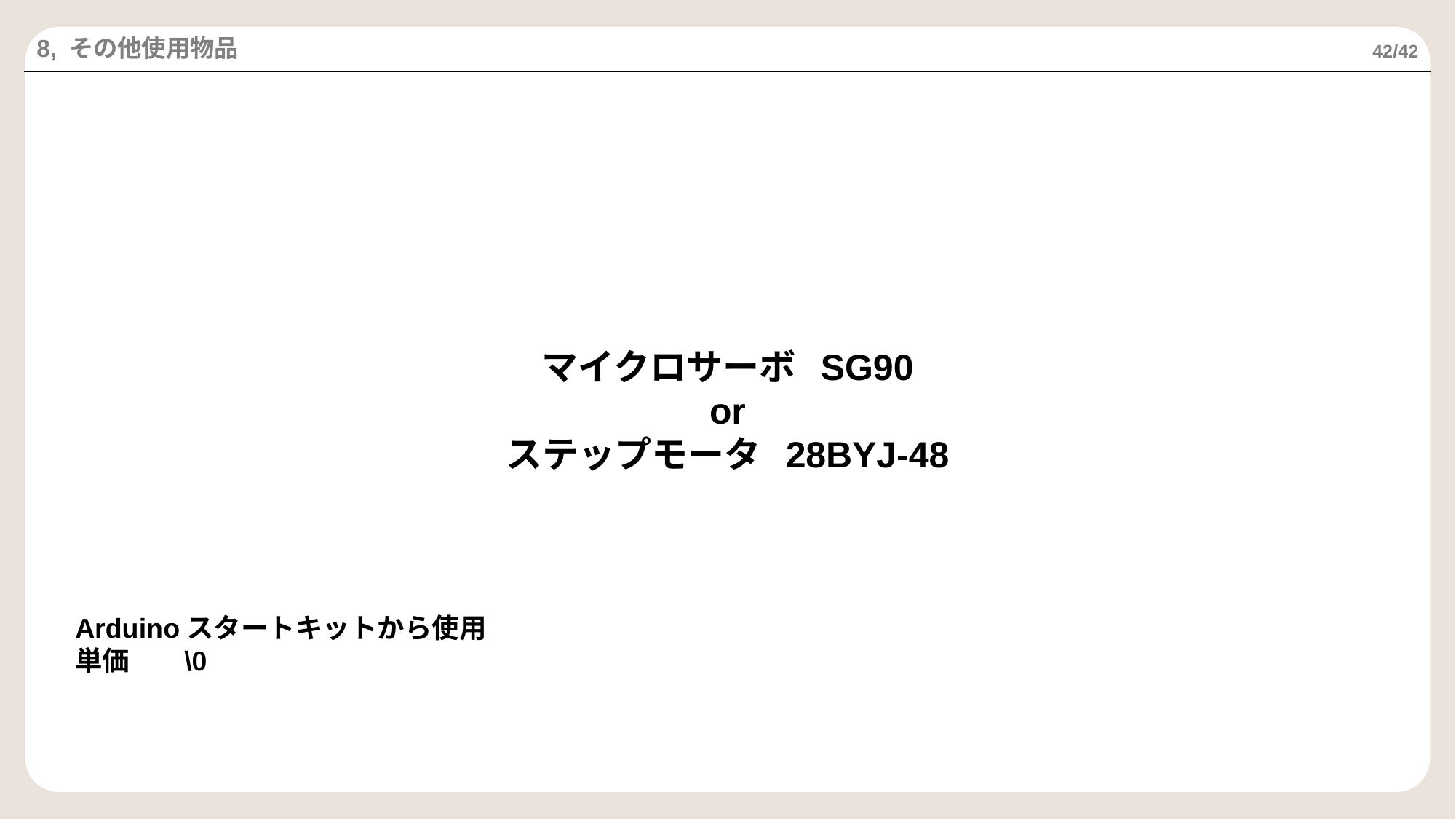

8, その他使用物品

42/42
マイクロサーボ  SG90
or
ステップモータ  28BYJ-48
Arduinoスタートキットから使用
単価	\0